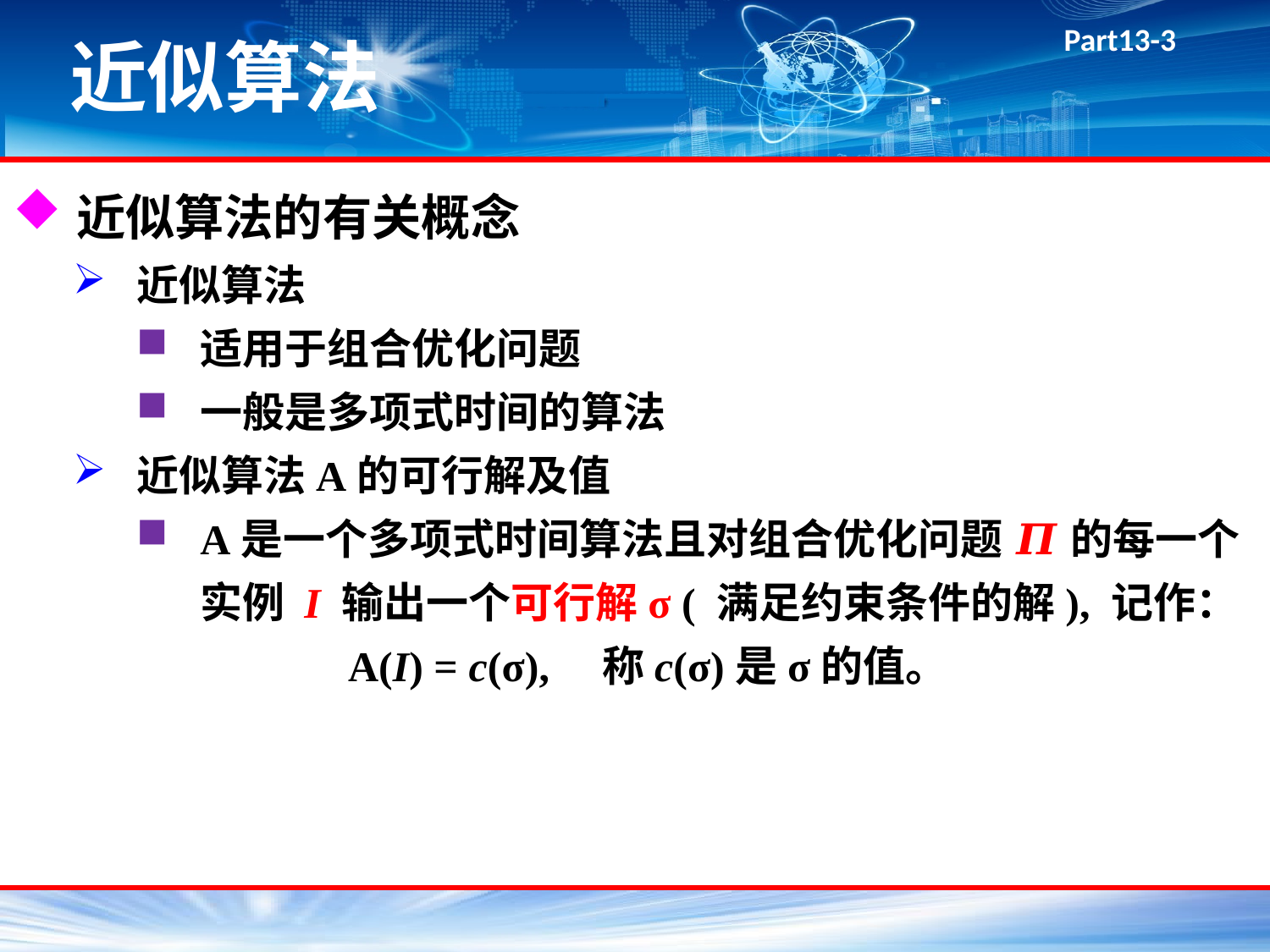

# 近似算法
近似算法的有关概念
近似算法
适用于组合优化问题
一般是多项式时间的算法
近似算法A的可行解及值
A是一个多项式时间算法且对组合优化问题 𝜫 的每一个实例 I 输出一个可行解σ ( 满足约束条件的解), 记作：
                    A(I) = c(σ),    称c(σ)是σ的值。